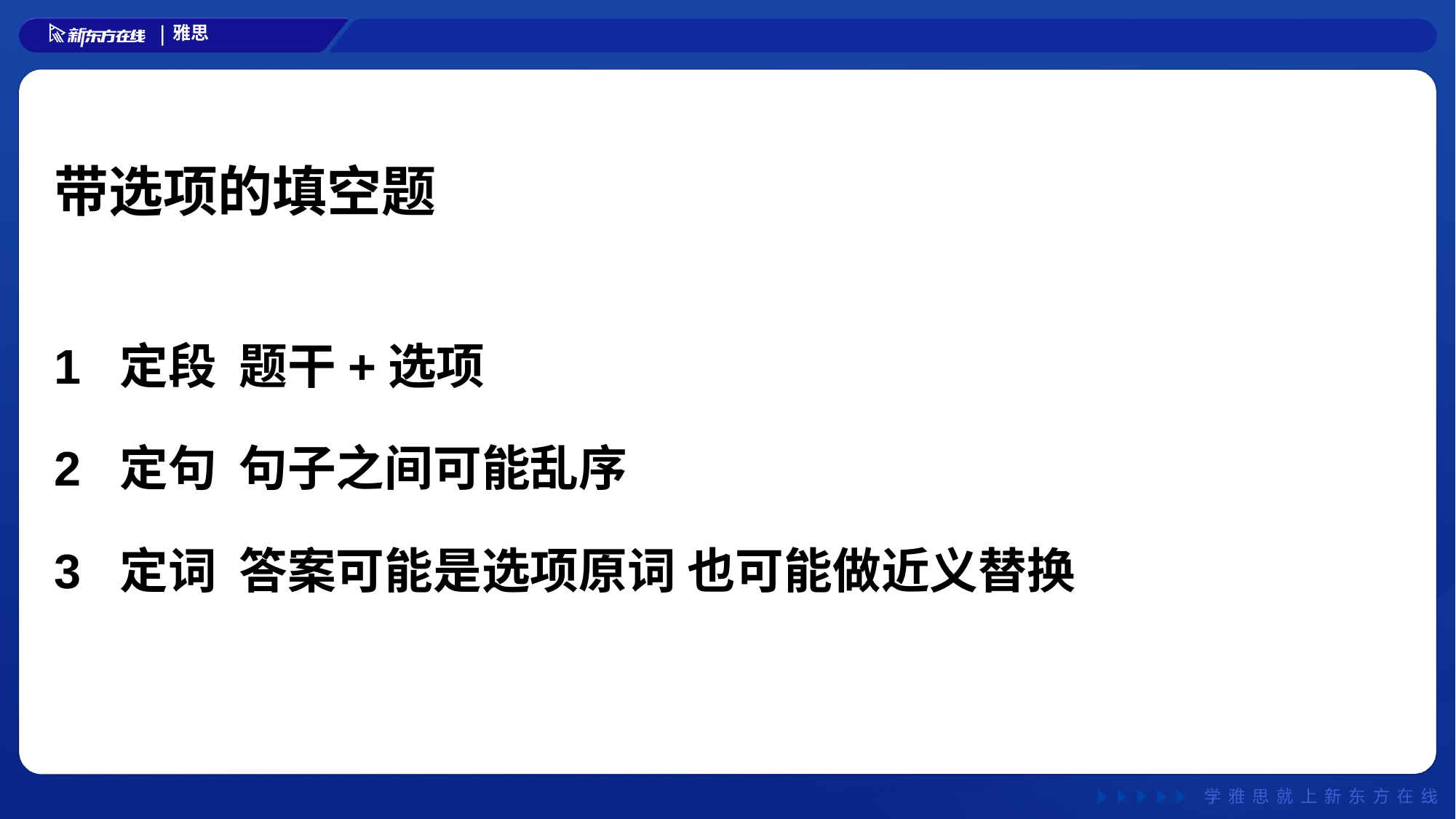

带选项的填空题

1  定段  题干+选项
2  定句  句子之间可能乱序
3  定词  答案可能是选项原词 也可能做近义替换